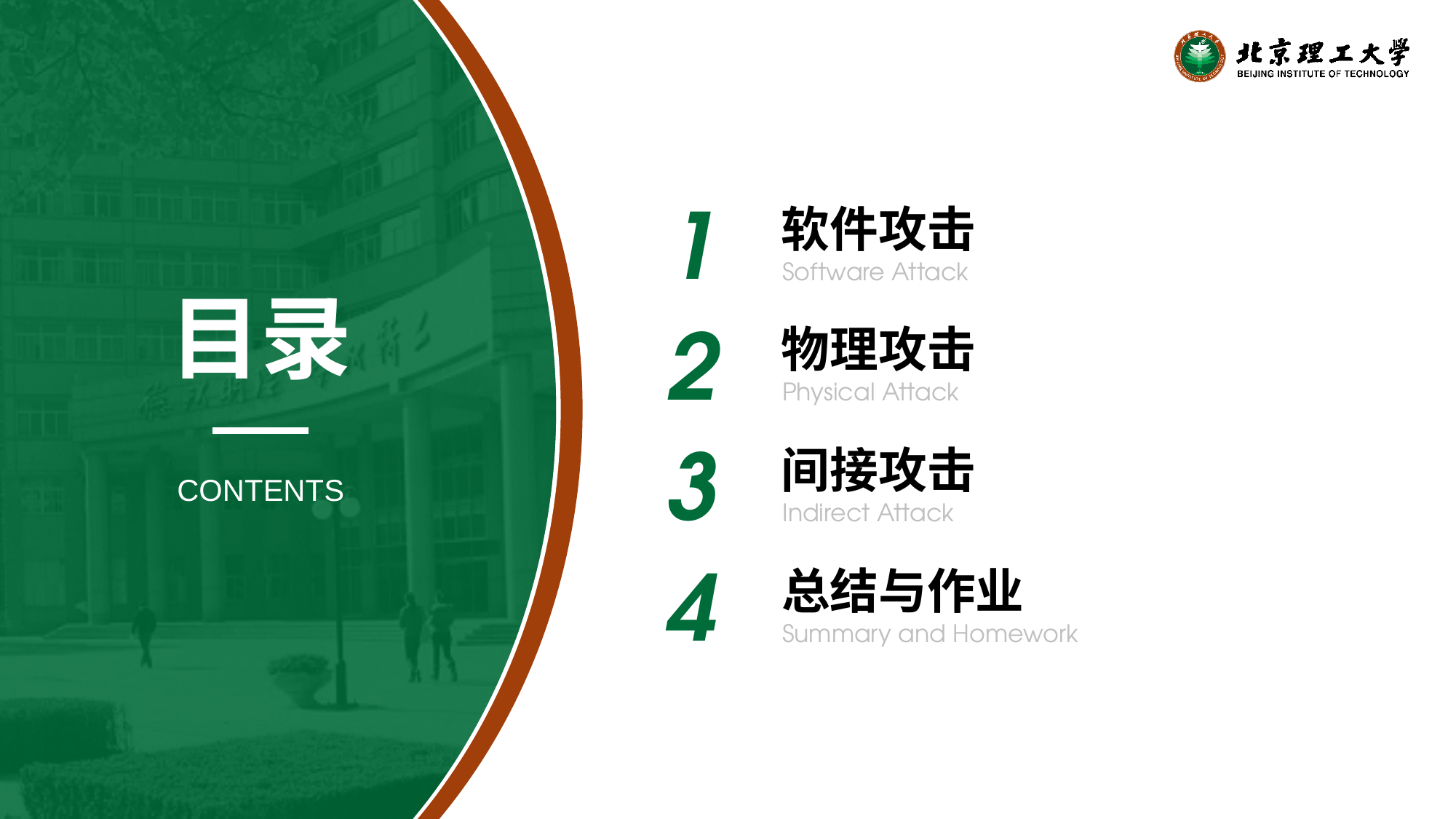

1
软件攻击
Software Attack
2
物理攻击
Physical Attack
目录
3
间接攻击
Indirect Attack
CONTENTS
4
总结与作业
Summary and Homework